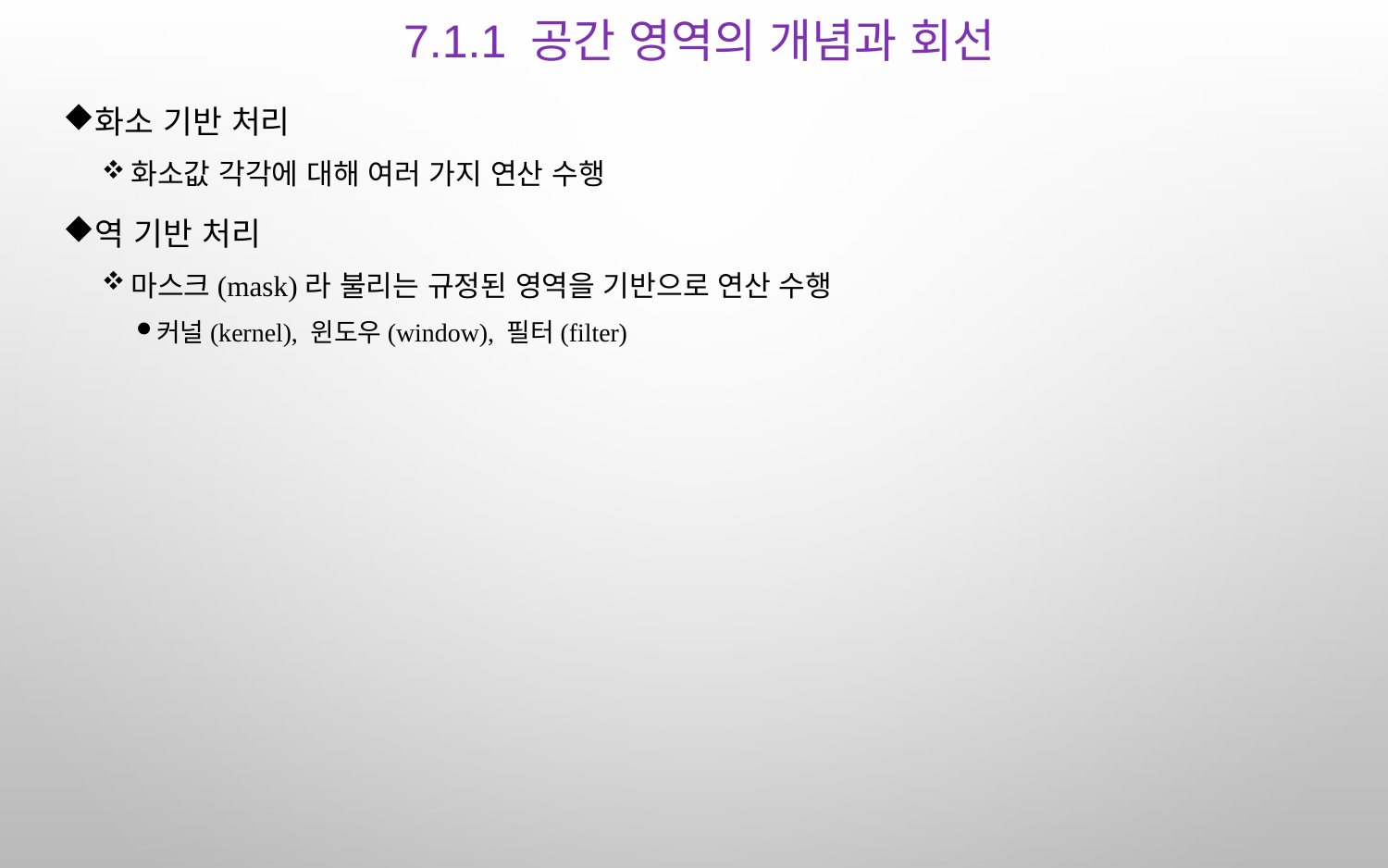

# 7.1.1 공간 영역의 개념과 회선
화소 기반 처리
화소값 각각에 대해 여러 가지 연산 수행
역 기반 처리
마스크(mask)라 불리는 규정된 영역을 기반으로 연산 수행
커널(kernel), 윈도우(window), 필터(filter)